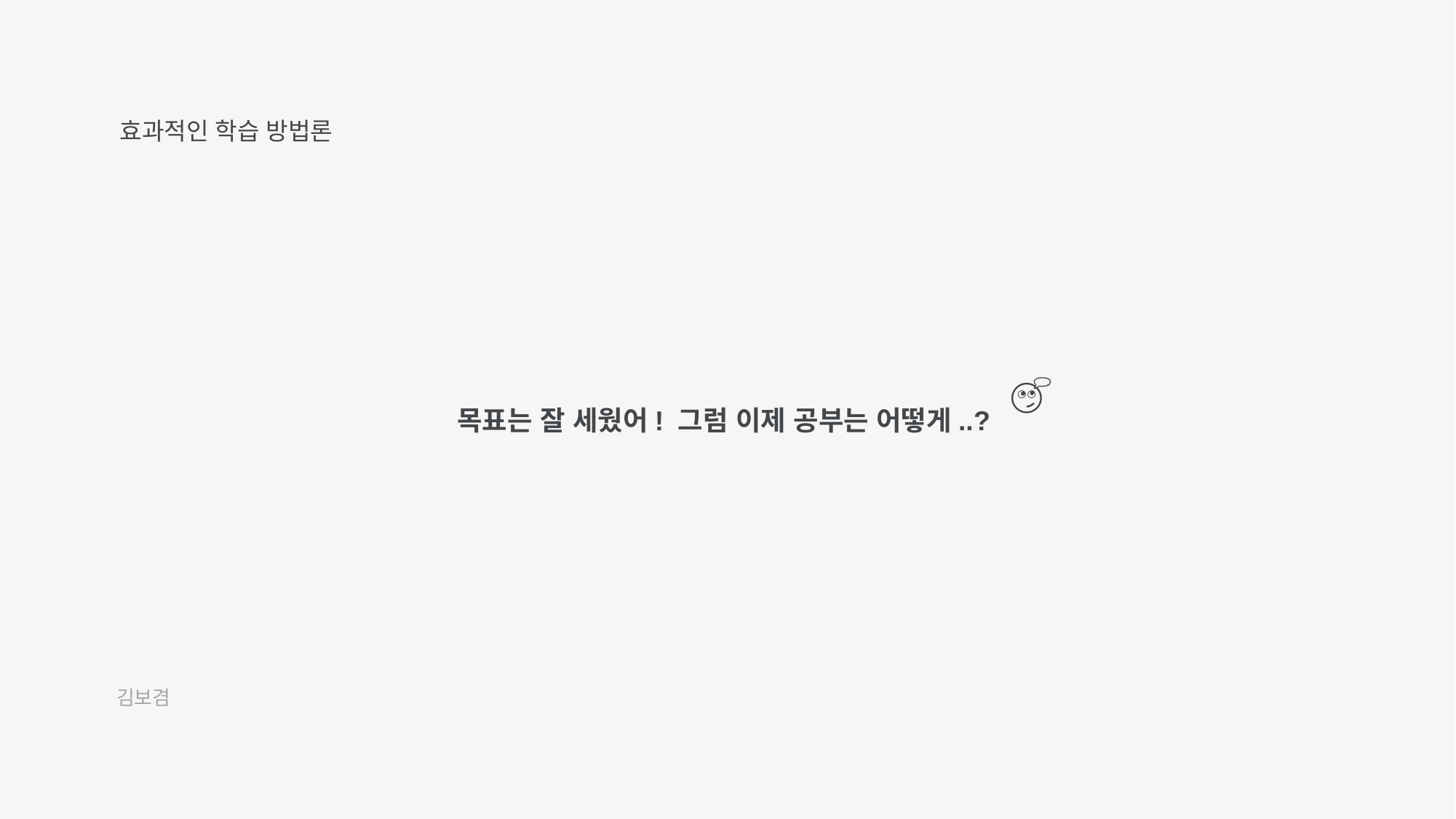

효과적인 학습 방법론
🤔
목표는 잘 세웠어! 그럼 이제 공부는 어떻게..?
김보겸